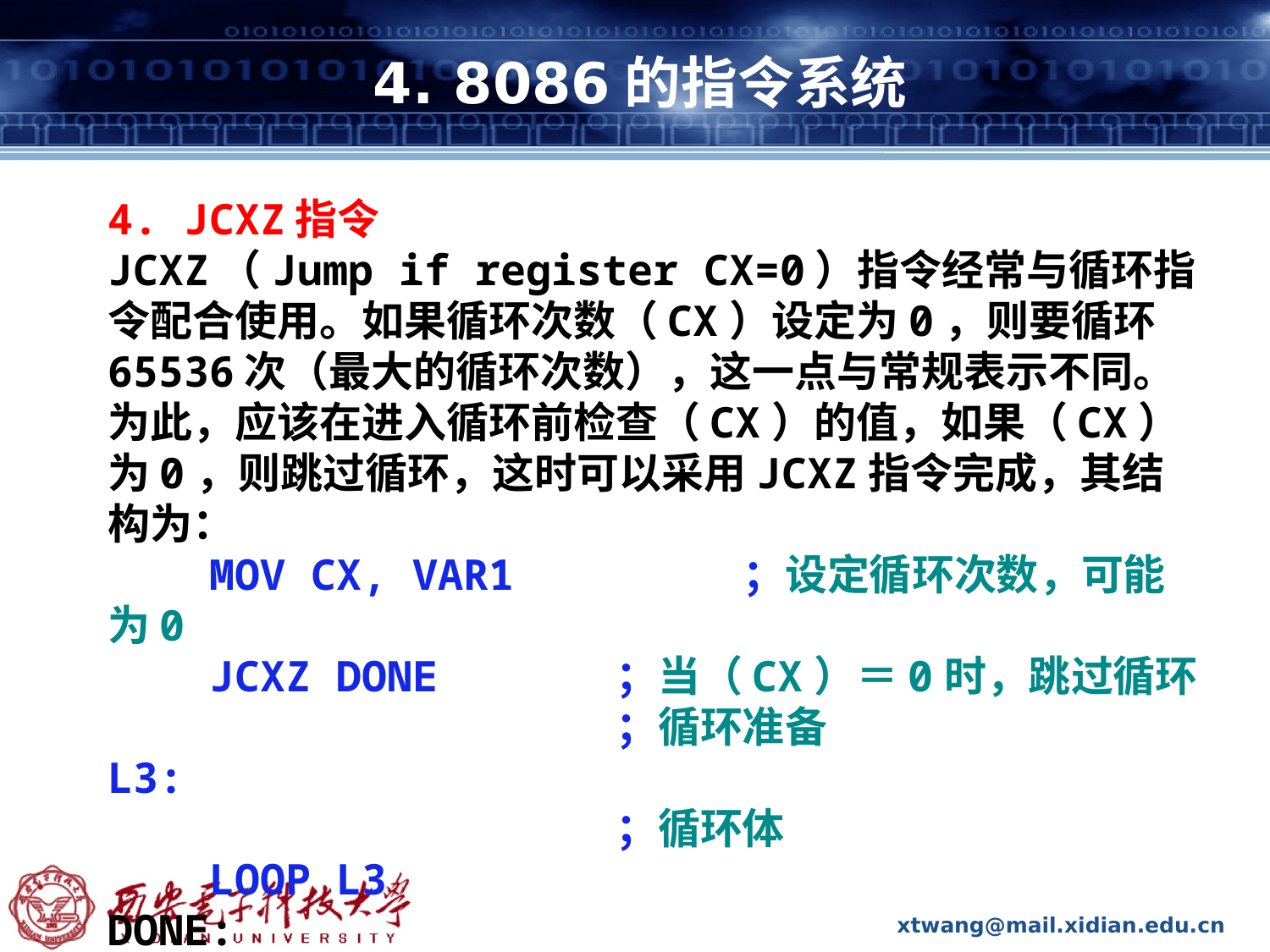

# 4. 8086的指令系统
4. JCXZ指令
JCXZ（Jump if register CX=0）指令经常与循环指令配合使用。如果循环次数（CX）设定为0，则要循环65536次（最大的循环次数），这一点与常规表示不同。为此，应该在进入循环前检查（CX）的值，如果（CX）为0，则跳过循环，这时可以采用JCXZ指令完成，其结构为：
    MOV CX, VAR1		；设定循环次数，可能为0
    JCXZ DONE		；当（CX）＝0时，跳过循环
				；循环准备
L3:
				；循环体
    LOOP L3
DONE: